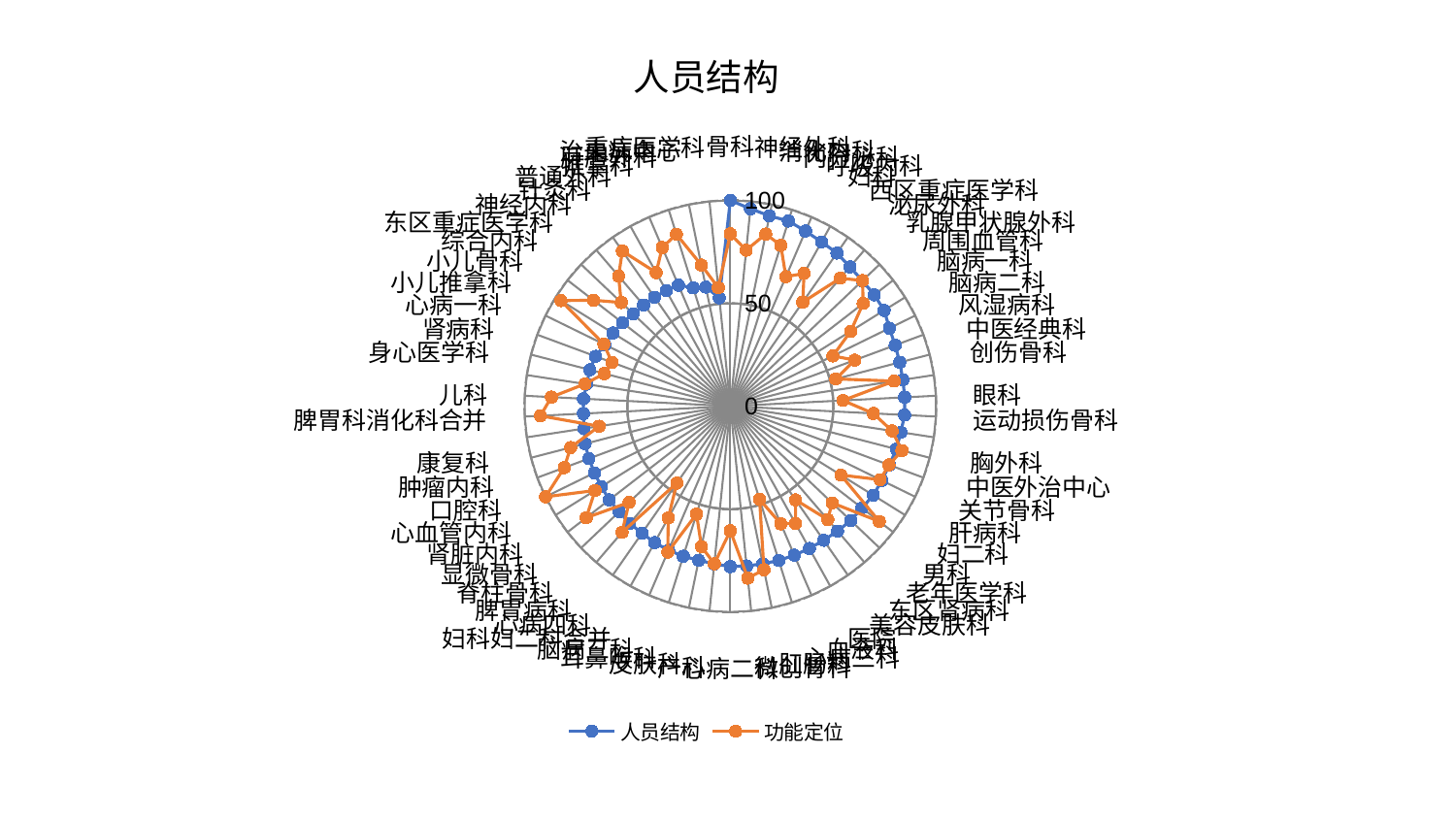

### Chart: 人员结构

| Category | 人员结构 | 功能定位 |
|---|---|---|
| 骨科 | 100.0 | 83.708894970494 |
| 神经外科 | 96.42928084825628 | 76.17422456841533 |
| 消化内科 | 94.4232534207852 | 85.3784250667553 |
| 内分泌科 | 94.28586715247596 | 81.90324448462874 |
| 呼吸内科 | 92.60591570113746 | 68.45708811862053 |
| 妇科 | 91.27180287833119 | 73.79527672934498 |
| 西区重症医学科 | 90.63912229227213 | 61.578334890920395 |
| 泌尿外科 | 89.18383911048493 | 81.96522307316519 |
| 乳腺甲状腺外科 | 88.49317802072736 | 88.5971818128245 |
| 周围血管科 | 88.41087255105353 | 81.59006581753052 |
| 脑病一科 | 88.02113815429546 | 68.89532307422901 |
| 脑病二科 | 86.05013994384537 | 55.46780830838314 |
| 风湿病科 | 85.35853293231213 | 64.45250457714204 |
| 中医经典科 | 84.99594214898708 | 52.91538376320905 |
| 创伤骨科 | 84.79346145056317 | 80.54209105983817 |
| 眼科 | 84.78261217391696 | 54.76350284691904 |
| 运动损伤骨科 | 84.7421952849973 | 69.5080309796427 |
| 胸外科 | 83.78889014038995 | 79.48256824338554 |
| 中医外治中心 | 83.28160559546996 | 86.11568151351592 |
| 关节骨科 | 82.40213775048349 | 82.16041174376431 |
| 肝病科 | 81.93739510060365 | 81.05442989459449 |
| 妇二科 | 81.83602502802364 | 63.267689732025936 |
| 男科 | 80.82678379099588 | 91.49262995513661 |
| 老年医学科 | 80.67778431166074 | 68.22628512549268 |
| 东区肾病科 | 79.98078465858492 | 72.64541280960914 |
| 美容皮肤科 | 79.37740326968002 | 55.488531168131715 |
| 医院 | 79.06535841487158 | 65.23992355176058 |
| 血液科 | 78.78155687618307 | 62.18750010881732 |
| 心病三科 | 78.5672413104741 | 47.48895476532149 |
| 肛肠科 | 78.18297257341965 | 81.13429302772376 |
| 微创骨科 | 78.03498660728141 | 83.96978436406168 |
| 心病二科 | 77.95982857581768 | 60.534860239696314 |
| 产科 | 77.02141460225319 | 76.96734928466107 |
| 皮肤科 | 76.44896231614815 | 69.6720133548261 |
| 耳鼻喉科 | 76.42018305810042 | 54.96067937608678 |
| 脑病三科 | 76.13957826487065 | 77.13811280804057 |
| 妇科妇二科合并 | 75.81663145169445 | 62.15404714434603 |
| 心病四科 | 75.1316784559937 | 45.52475183557194 |
| 脾胃病科 | 75.09111104010135 | 80.77494340671723 |
| 脊柱骨科 | 74.48611137587376 | 67.84371328662807 |
| 显微骨科 | 74.38630975640719 | 88.52034022486365 |
| 肾脏内科 | 73.82495977289524 | 77.44669860599953 |
| 心血管内科 | 73.5360499428307 | 100.0 |
| 口腔科 | 73.28686772840193 | 86.0533164874183 |
| 肿瘤内科 | 72.89035027778503 | 80.1702415138217 |
| 康复科 | 71.91868459062057 | 64.46907145499473 |
| 脾胃科消化科合并 | 71.47559371518646 | 92.3746306906389 |
| 儿科 | 71.42349247279203 | 87.03581503214872 |
| 身心医学科 | 70.67471294960086 | 71.40995302706847 |
| 肾病科 | 70.49753754883447 | 63.25503105018138 |
| 心病一科 | 69.80018337760619 | 61.30515672043612 |
| 小儿推拿科 | 67.90697290926794 | 68.41470474780634 |
| 小儿骨科 | 67.23705164649981 | 96.97671237732213 |
| 综合内科 | 66.26290734534798 | 84.1361398185474 |
| 东区重症医学科 | 65.16721413998918 | 73.1342149667752 |
| 神经内科 | 64.75626133257911 | 83.35626195216173 |
| 针灸科 | 64.52169134743937 | 91.82099518942248 |
| 普通外科 | 64.22804775565744 | 74.2664342034305 |
| 推拿科 | 63.99692771745489 | 83.88363437525817 |
| 肝胆外科 | 60.269939557506305 | 87.5550829191276 |
| 治未病中心 | 59.0736735937748 | 69.97491275573738 |
| 重症医学科 | 52.86960649067441 | 57.886470862567585 |
20